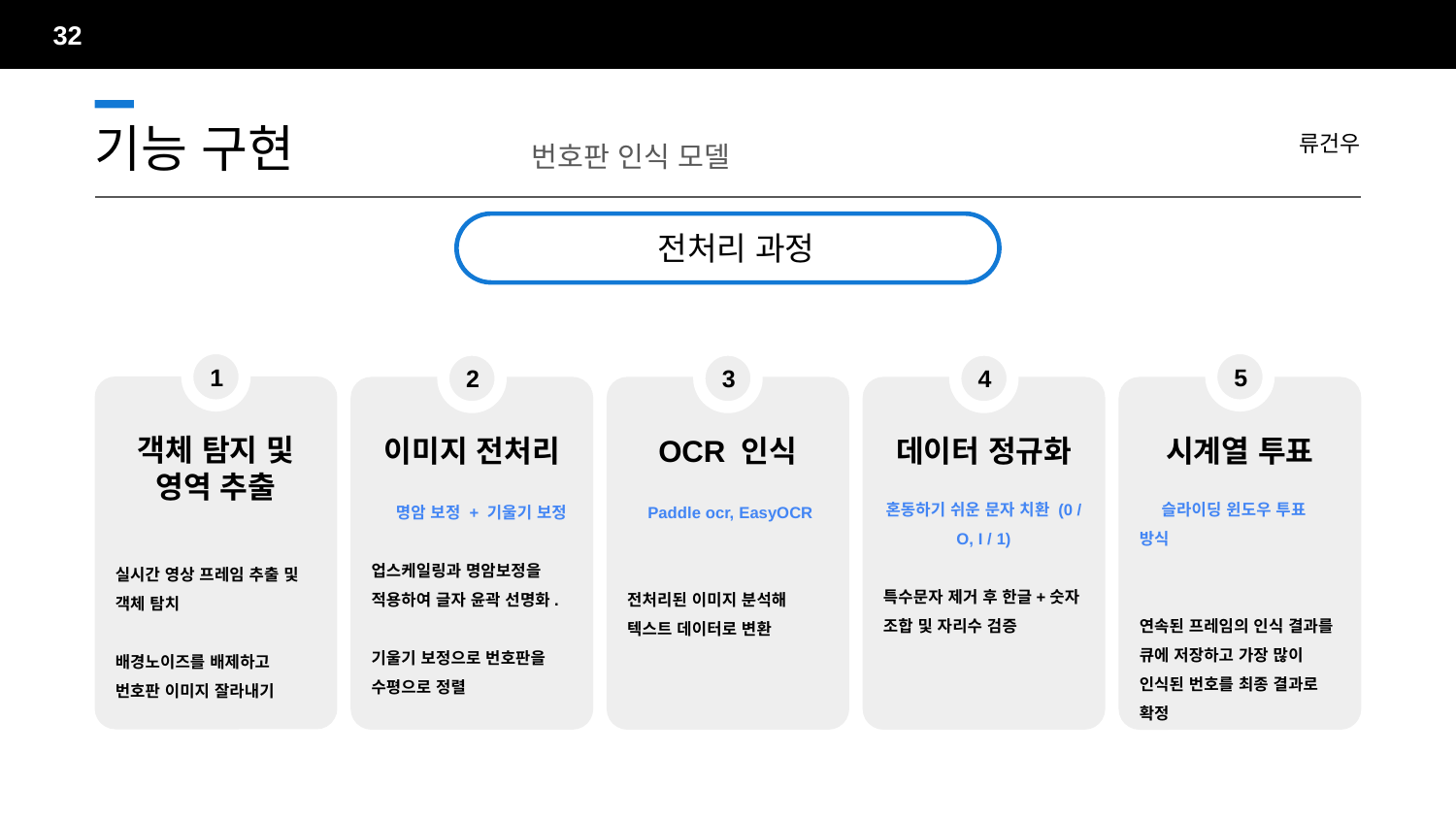

32

류건우
기능 구현		번호판 인식 모델
 전처리 과정
1
5
2
3
4
객체 탐지 및 영역 추출

실시간 영상 프레임 추출 및 객체 탐치

배경노이즈를 배제하고 번호판 이미지 잘라내기
이미지 전처리

    명암 보정 + 기울기 보정

업스케일링과 명암보정을 적용하여 글자 윤곽 선명화.

기울기 보정으로 번호판을 수평으로 정렬
데이터 정규화

혼동하기 쉬운 문자 치환 (0 / O, I / 1)

특수문자 제거 후 한글+숫자 조합 및 자리수 검증

OCR 인식

    Paddle ocr, EasyOCR

전처리된 이미지 분석해 텍스트 데이터로 변환

시계열 투표

    슬라이딩 윈도우 투표 방식

연속된 프레임의 인식 결과를 큐에 저장하고 가장 많이 인식된 번호를 최종 결과로 확정